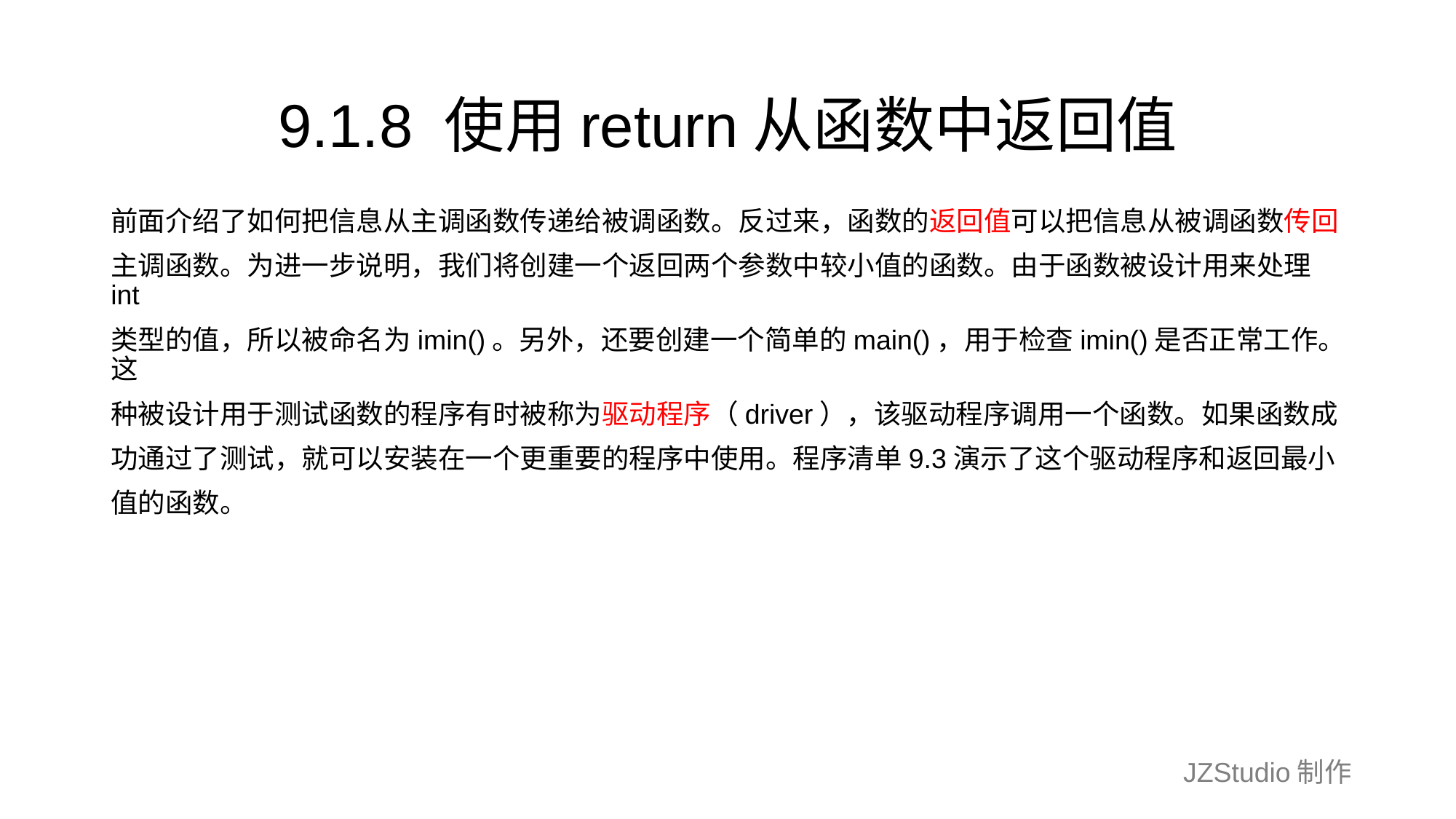

# 9.1.8 使用return从函数中返回值
前面介绍了如何把信息从主调函数传递给被调函数。反过来，函数的返回值可以把信息从被调函数传回
主调函数。为进一步说明，我们将创建一个返回两个参数中较小值的函数。由于函数被设计用来处理int
类型的值，所以被命名为imin()。另外，还要创建一个简单的main()，用于检查imin()是否正常工作。这
种被设计用于测试函数的程序有时被称为驱动程序（driver），该驱动程序调用一个函数。如果函数成
功通过了测试，就可以安装在一个更重要的程序中使用。程序清单9.3演示了这个驱动程序和返回最小
值的函数。